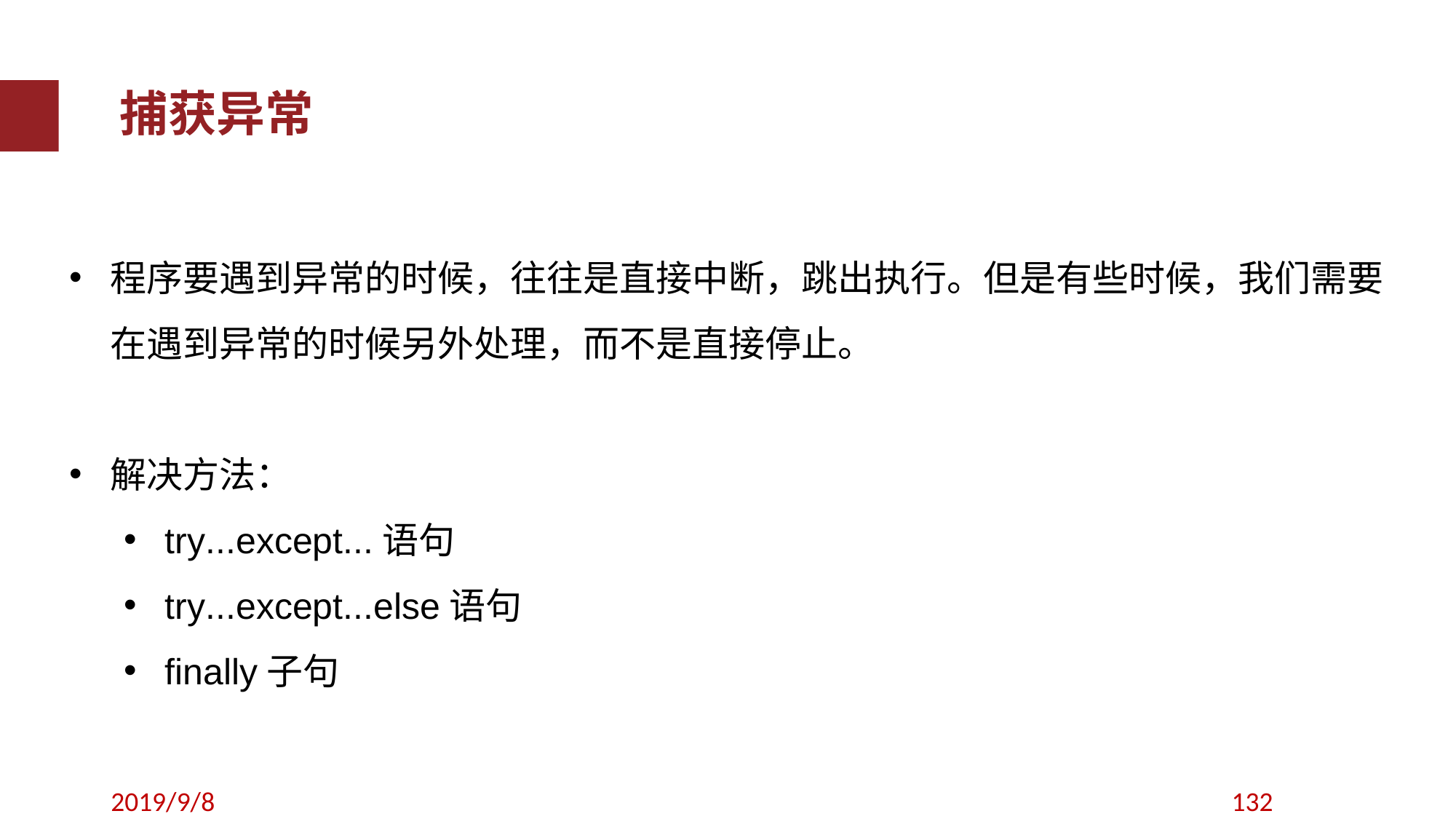

捕获异常

程序要遇到异常的时候，往往是直接中断，跳出执行。但是有些时候，我们需要在遇到异常的时候另外处理，而不是直接停止。

解决方法：
try...except...语句
try...except...else语句
finally子句
2019/9/8
132